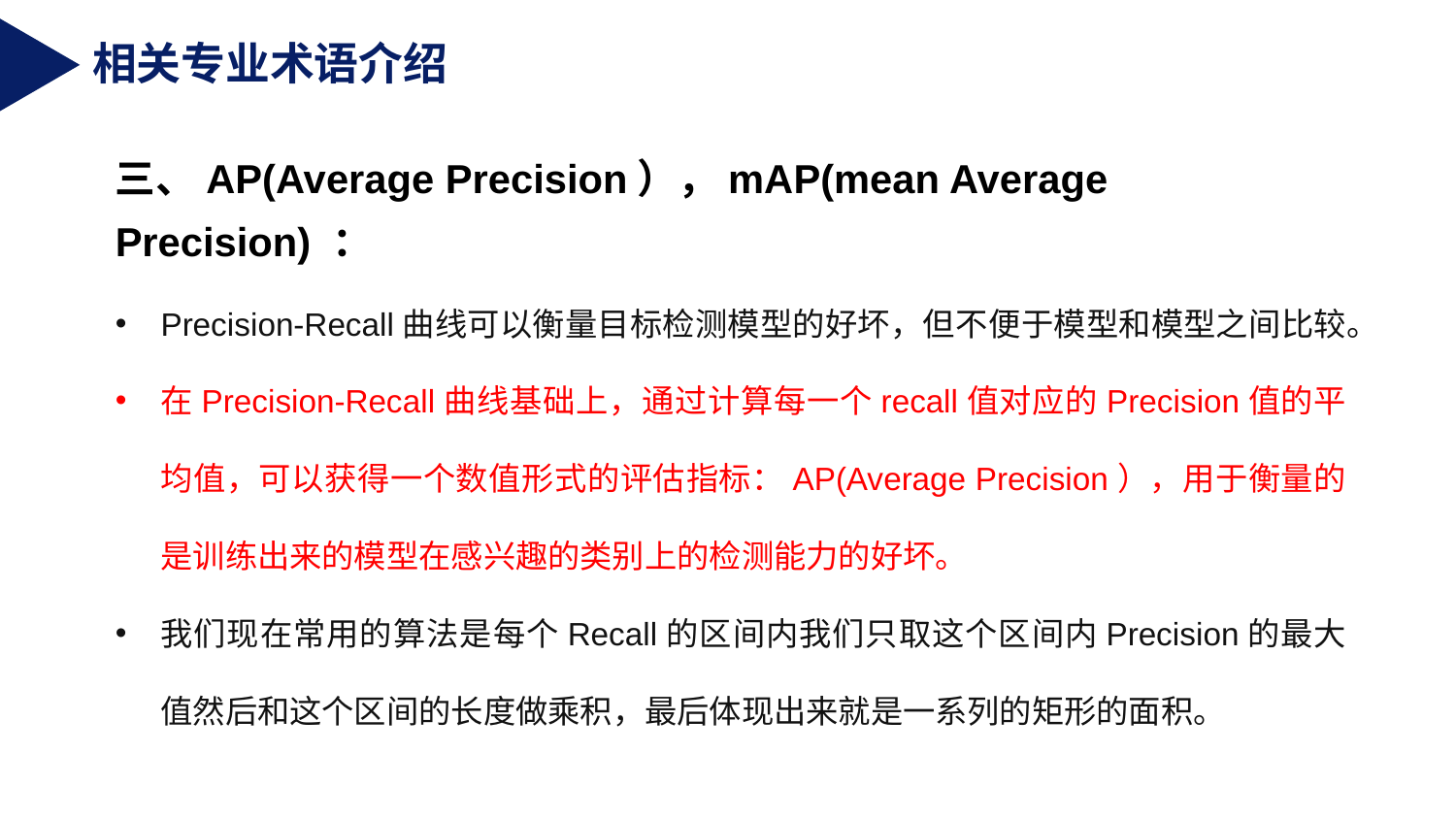

相关专业术语介绍
三、AP(Average Precision），mAP(mean Average Precision) ：
Precision-Recall曲线可以衡量目标检测模型的好坏，但不便于模型和模型之间比较。
在Precision-Recall曲线基础上，通过计算每一个recall值对应的Precision值的平均值，可以获得一个数值形式的评估指标：AP(Average Precision），用于衡量的是训练出来的模型在感兴趣的类别上的检测能力的好坏。
我们现在常用的算法是每个Recall的区间内我们只取这个区间内Precision的最大值然后和这个区间的长度做乘积，最后体现出来就是一系列的矩形的面积。